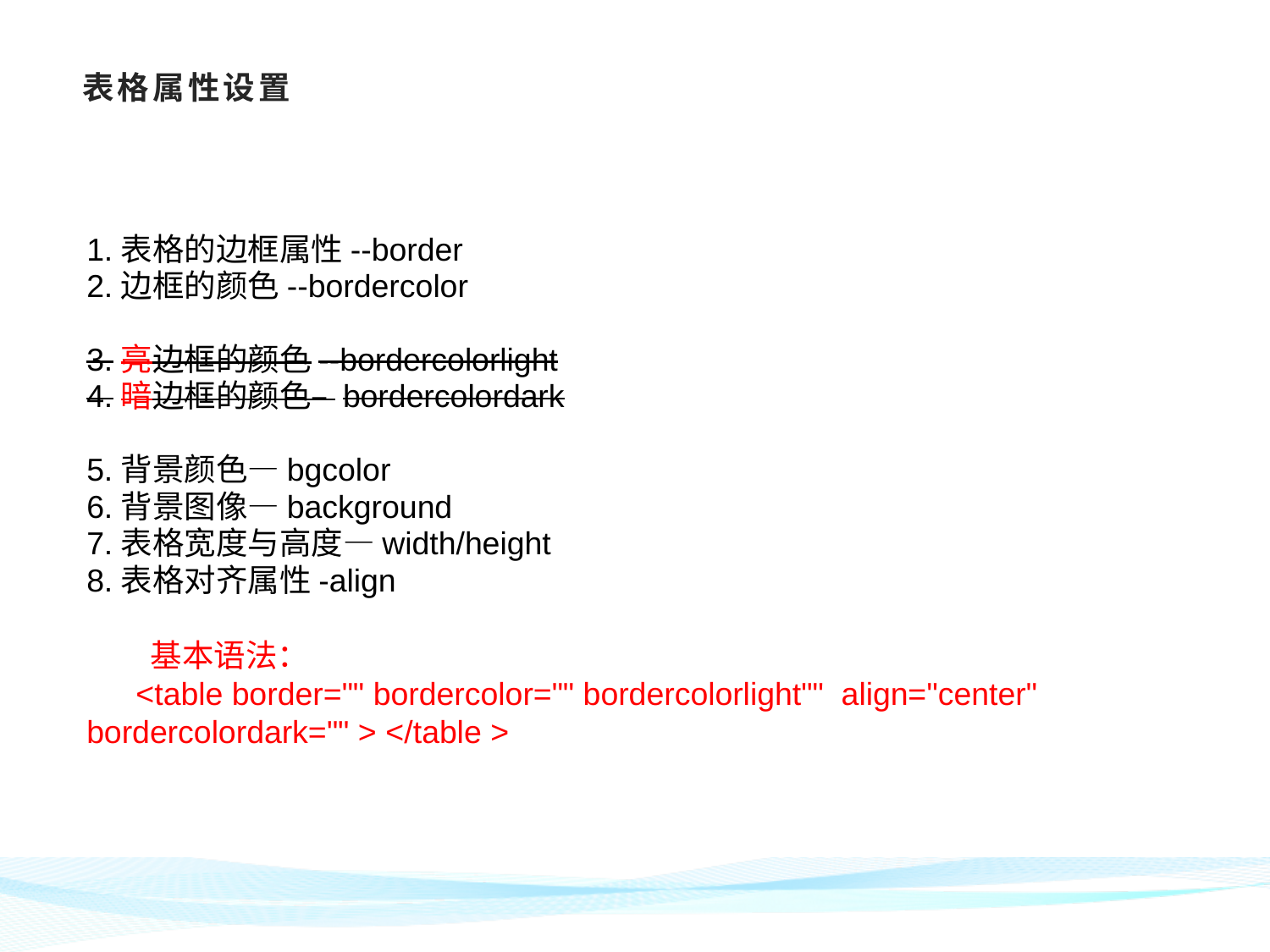

# 表格属性设置
1.表格的边框属性--border
2.边框的颜色--bordercolor

3.亮边框的颜色--bordercolorlight
4.暗边框的颜色– bordercolordark

5.背景颜色—bgcolor
6.背景图像—background
7.表格宽度与高度—width/height
8.表格对齐属性-align

 基本语法：
<table border="" bordercolor="" bordercolorlight""  align="center" bordercolordark="" > </table >